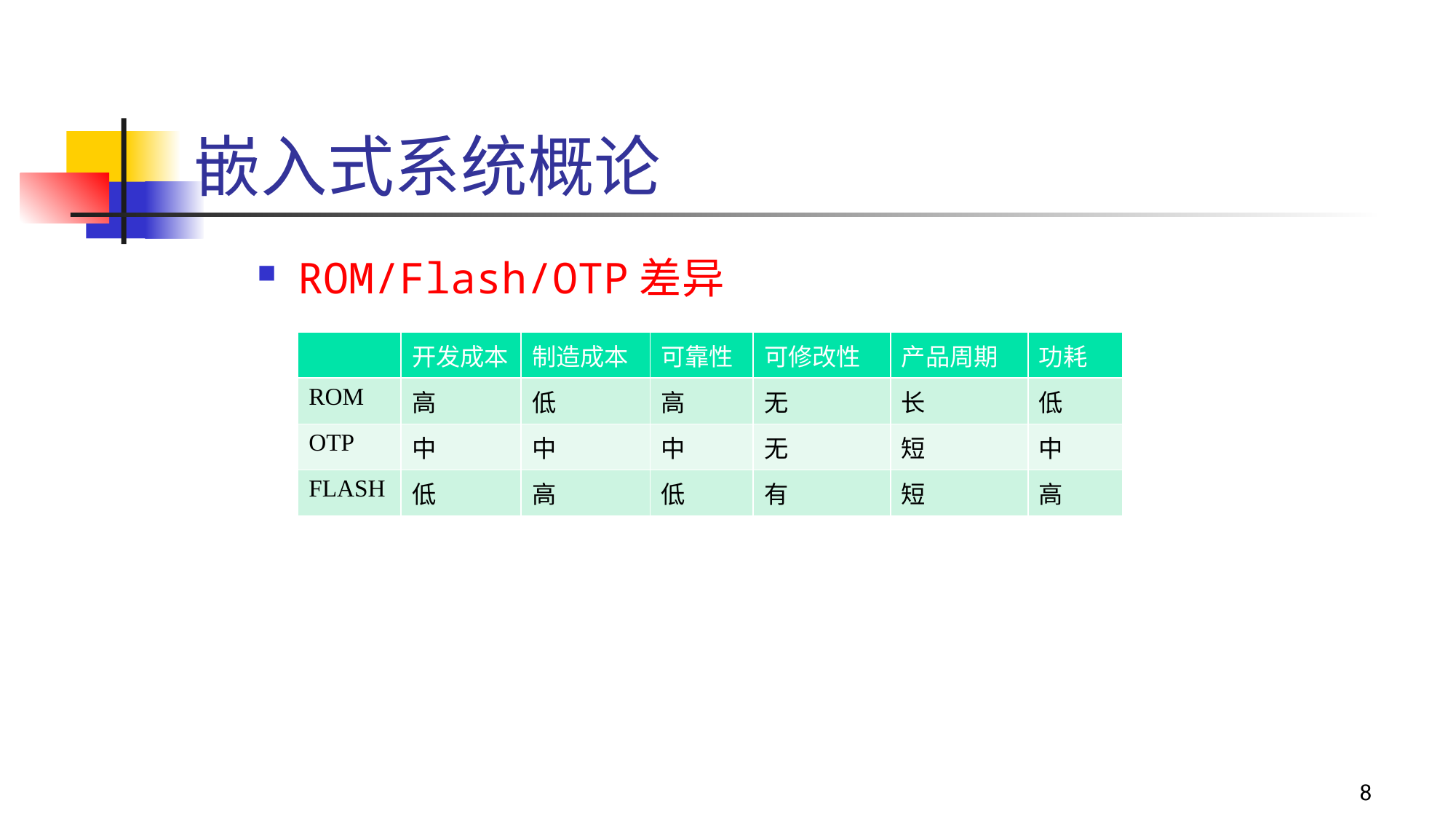

# 嵌入式系统概论
ROM/Flash/OTP差异

|  | 开发成本 | 制造成本 | 可靠性 | 可修改性 | 产品周期 | 功耗 |
| --- | --- | --- | --- | --- | --- | --- |
| ROM | 高 | 低 | 高 | 无 | 长 | 低 |
| OTP | 中 | 中 | 中 | 无 | 短 | 中 |
| FLASH | 低 | 高 | 低 | 有 | 短 | 高 |

8